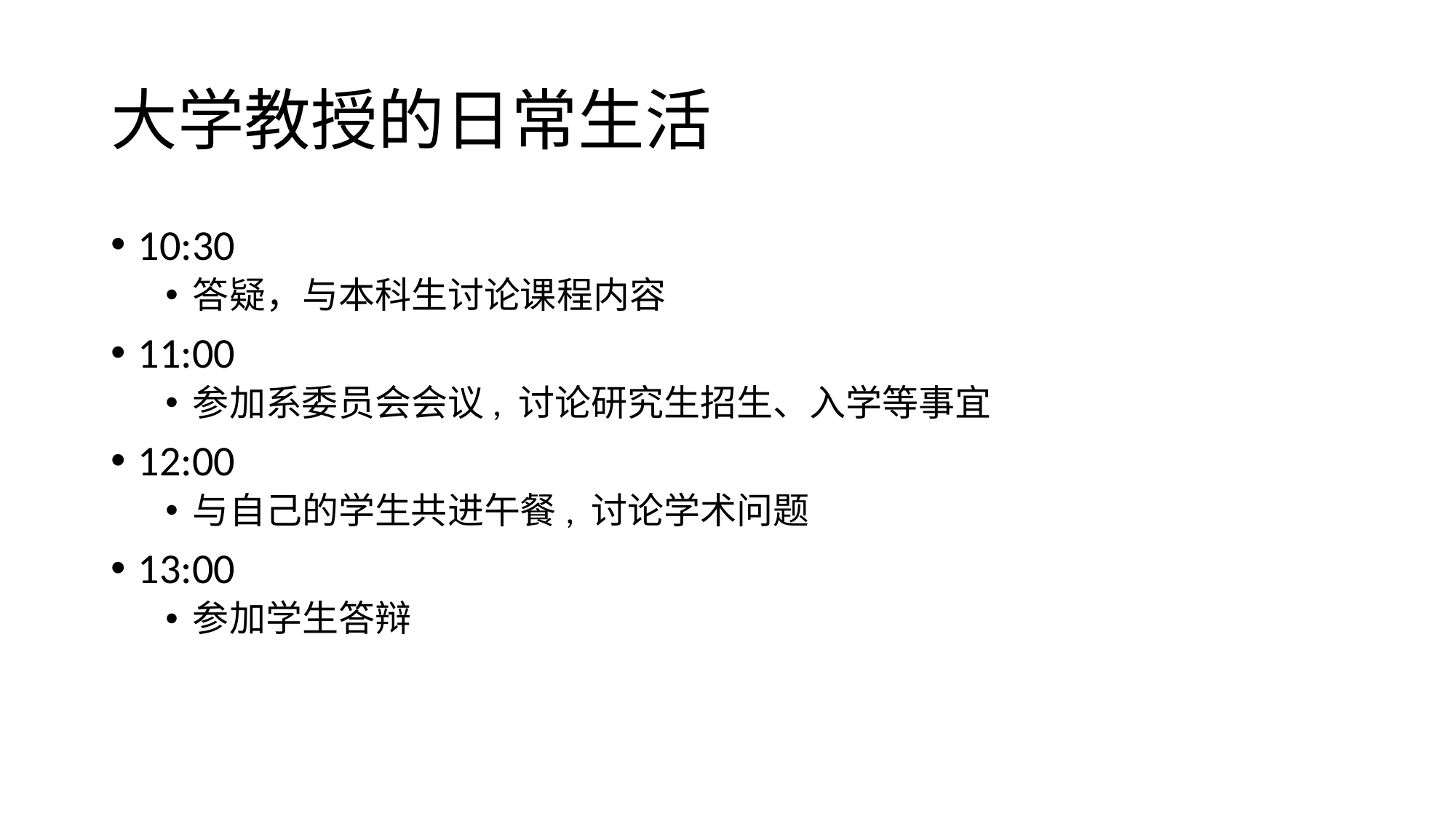

# 大学教授的日常生活
10:30
答疑，与本科生讨论课程内容
11:00
参加系委员会会议, 讨论研究生招生、入学等事宜
12:00
与自己的学生共进午餐, 讨论学术问题
13:00
参加学生答辩